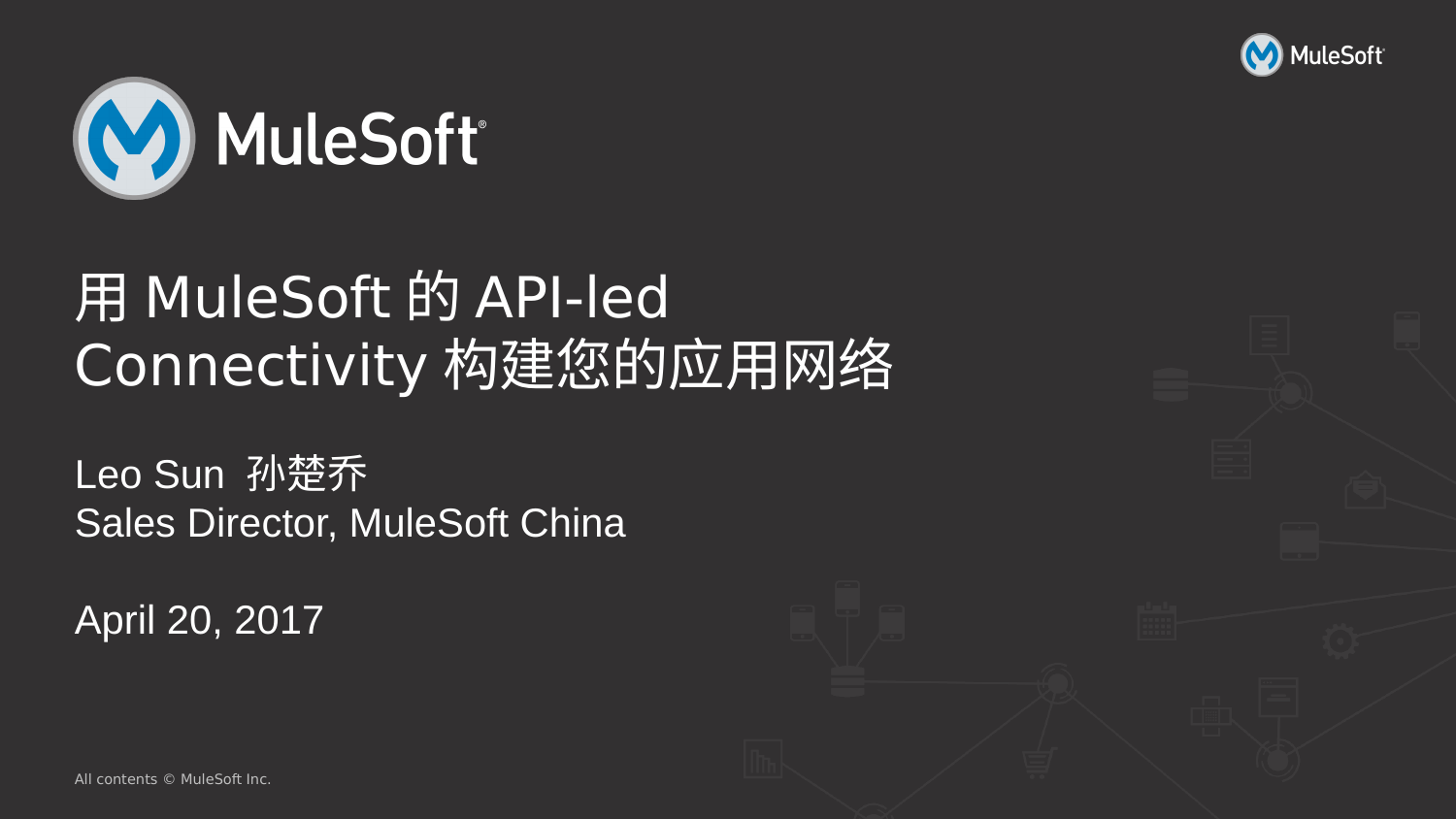

# 用MuleSoft的API-led Connectivity构建您的应用网络
Leo Sun 孙楚乔
Sales Director, MuleSoft China

April 20, 2017